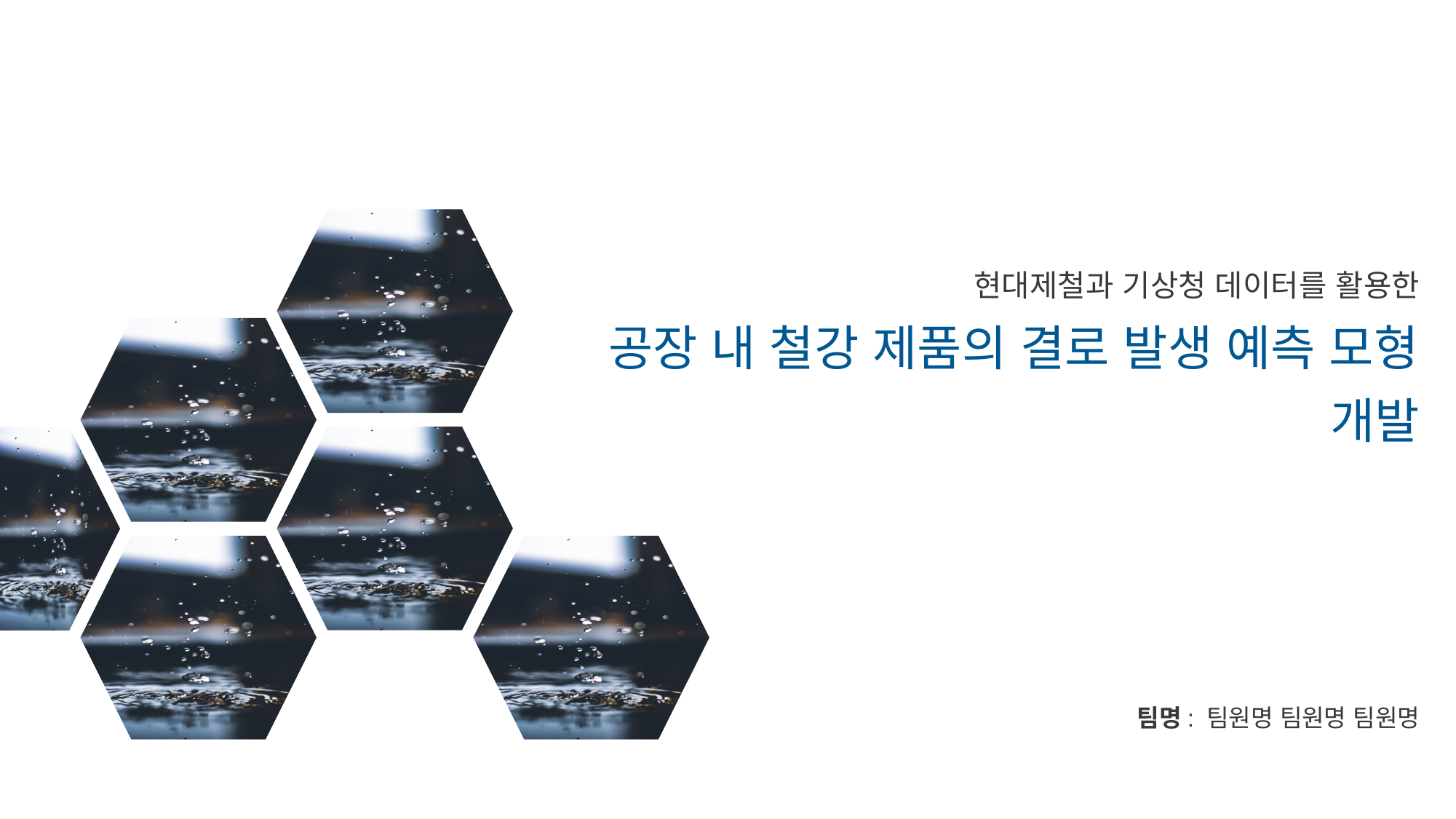

# 현대제철과 기상청 데이터를 활용한 공장 내 철강 제품의 결로 발생 예측 모형 개발
팀명: 팀원명 팀원명 팀원명